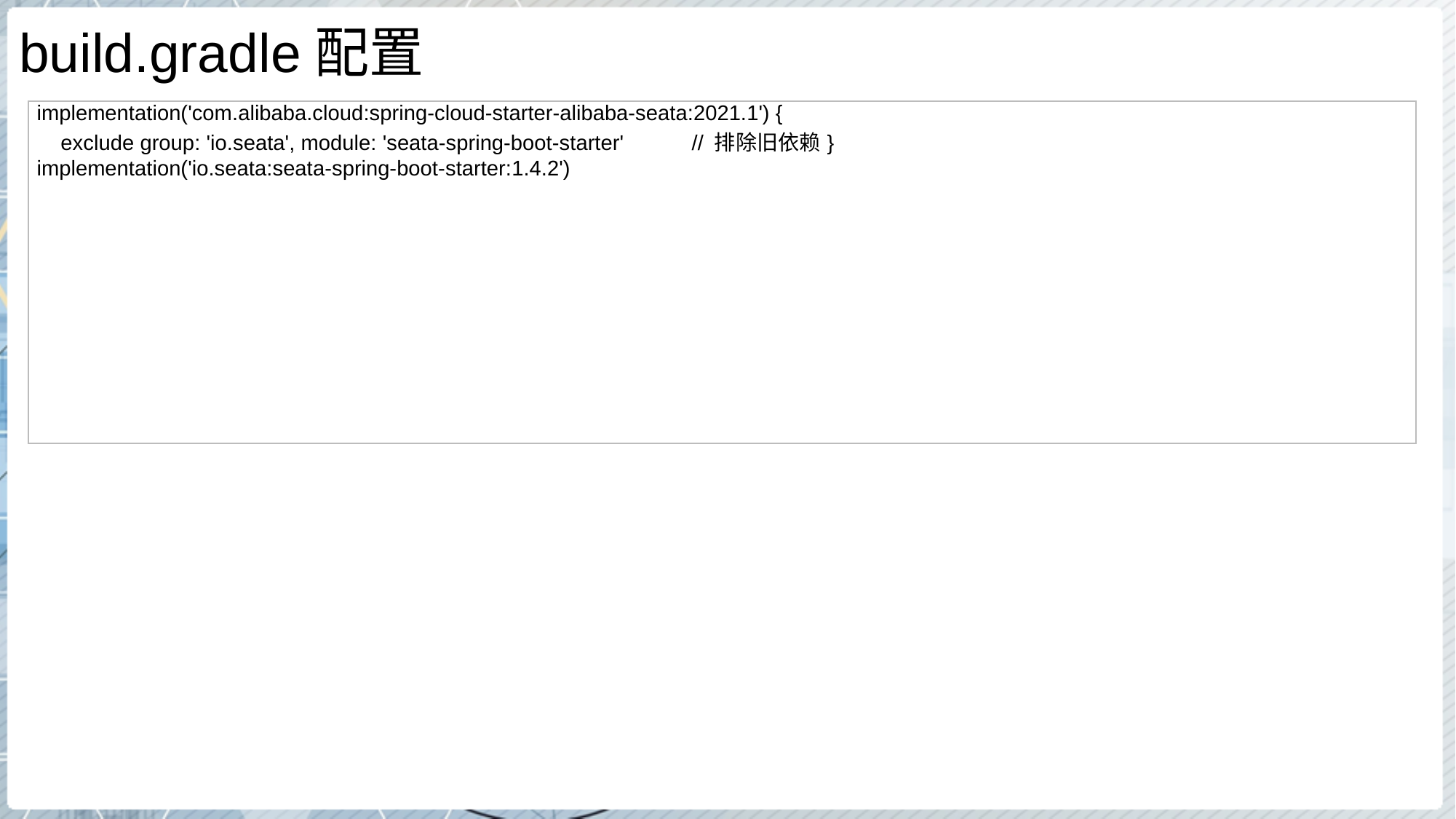

# build.gradle配置
| implementation('com.alibaba.cloud:spring-cloud-starter-alibaba-seata:2021.1') { exclude group: 'io.seata', module: 'seata-spring-boot-starter' // 排除旧依赖} implementation('io.seata:seata-spring-boot-starter:1.4.2') |
| --- |